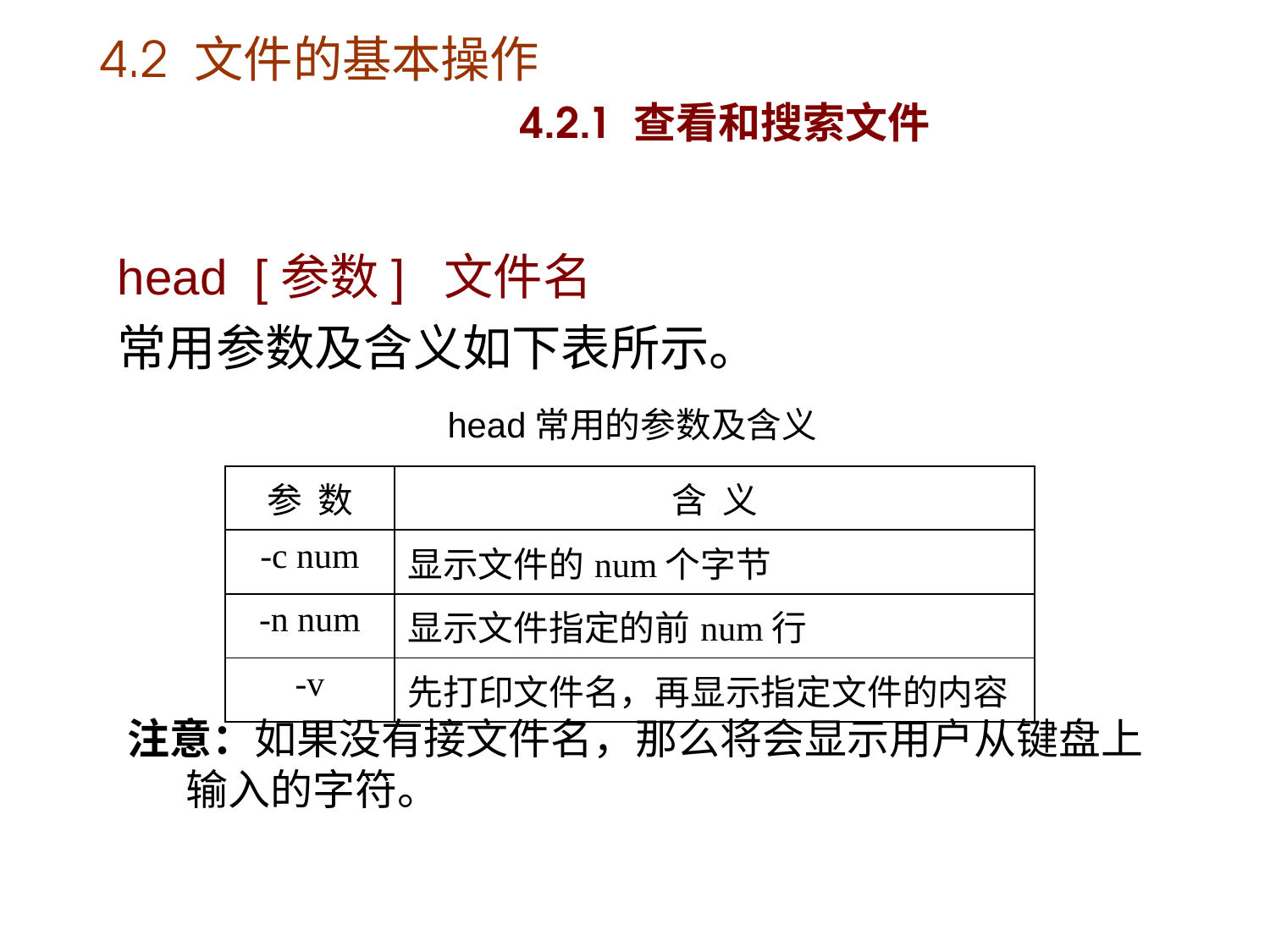

# 4.2 文件的基本操作 4.2.1 查看和搜索文件
head  [参数]  文件名
常用参数及含义如下表所示。
head常用的参数及含义
| 参 数 | 含 义 |
| --- | --- |
| -c num | 显示文件的num个字节 |
| -n num | 显示文件指定的前num行 |
| -v | 先打印文件名，再显示指定文件的内容 |
注意：如果没有接文件名，那么将会显示用户从键盘上输入的字符。